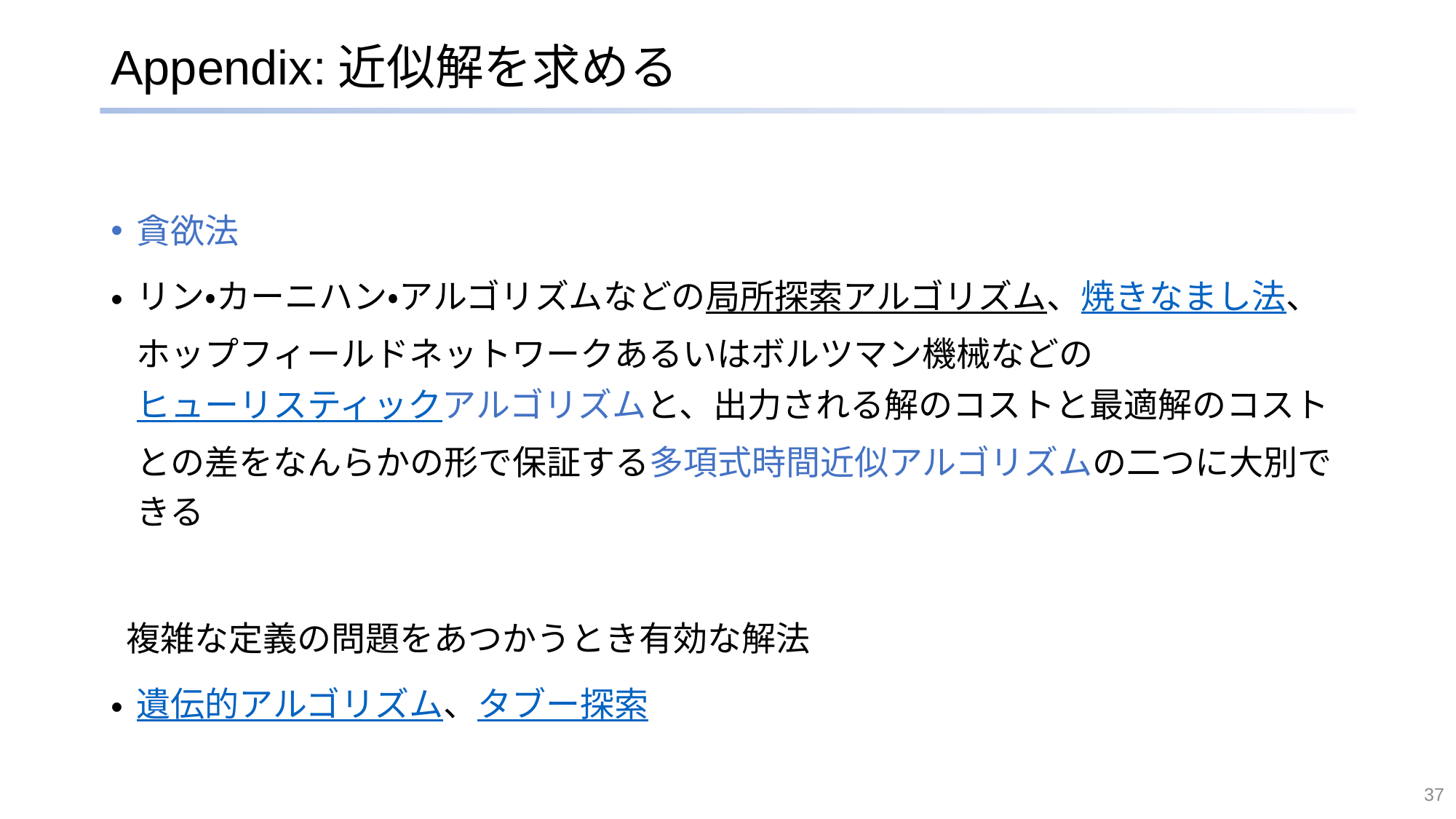

# Appendix:近似解を求める
貪欲法
リン・カーニハン・アルゴリズムなどの局所探索アルゴリズム、焼きなまし法、ホップフィールドネットワークあるいはボルツマン機械などのヒューリスティックアルゴリズムと、出力される解のコストと最適解のコストとの差をなんらかの形で保証する多項式時間近似アルゴリズムの二つに大別できる

 複雑な定義の問題をあつかうとき有効な解法
遺伝的アルゴリズム、タブー探索
37